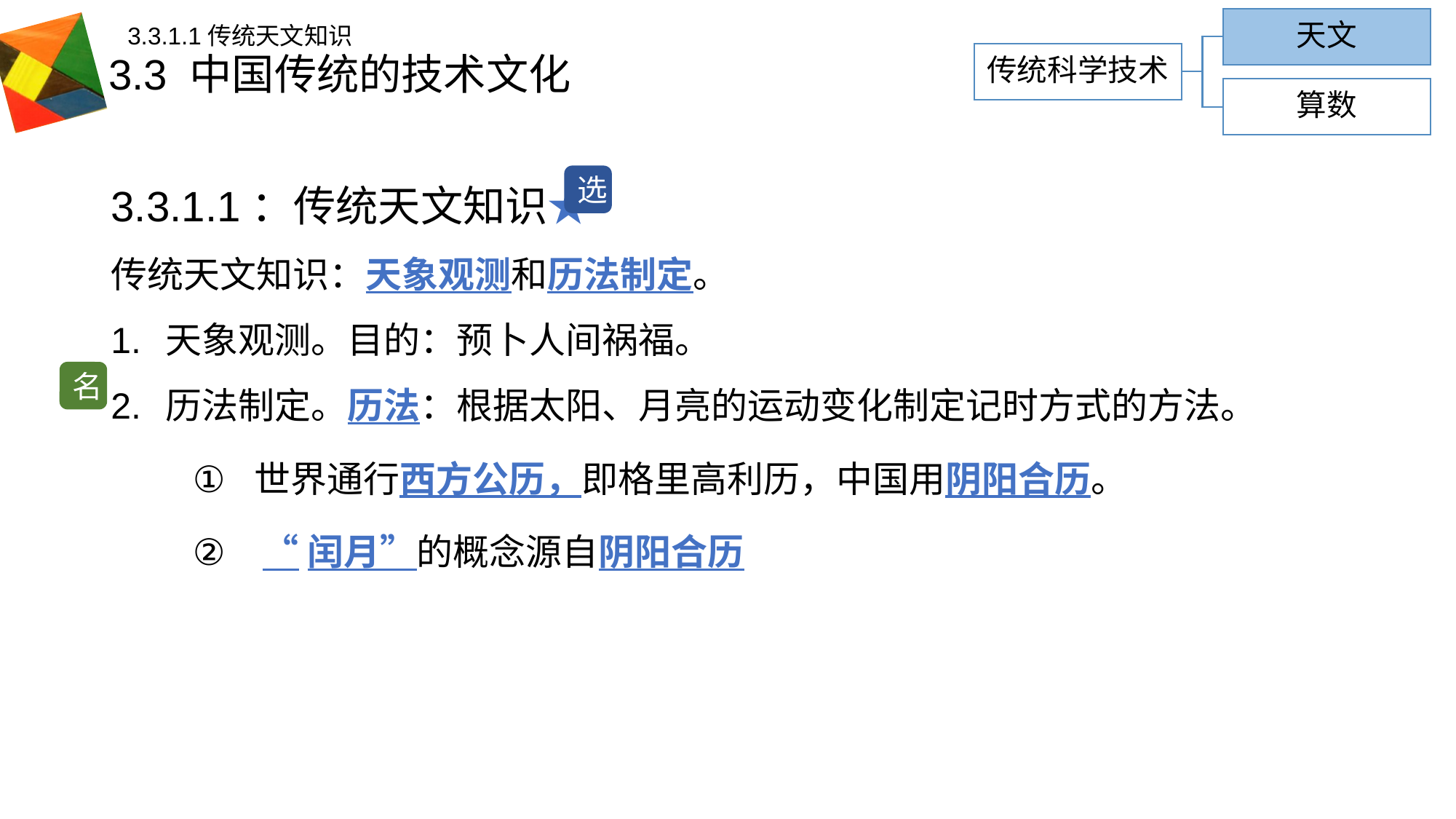

天文
3.3.1.1传统天文知识

# 3.3 中国传统的技术文化
传统科学技术

算数
3.3.1.1：传统天文知识★
传统天文知识：天象观测和历法制定。
天象观测。目的：预卜人间祸福。
历法制定。历法：根据太阳、月亮的运动变化制定记时方式的方法。
世界通行西方公历，即格里高利历，中国用阴阳合历。
 “闰月”的概念源自阴阳合历
选
名
119